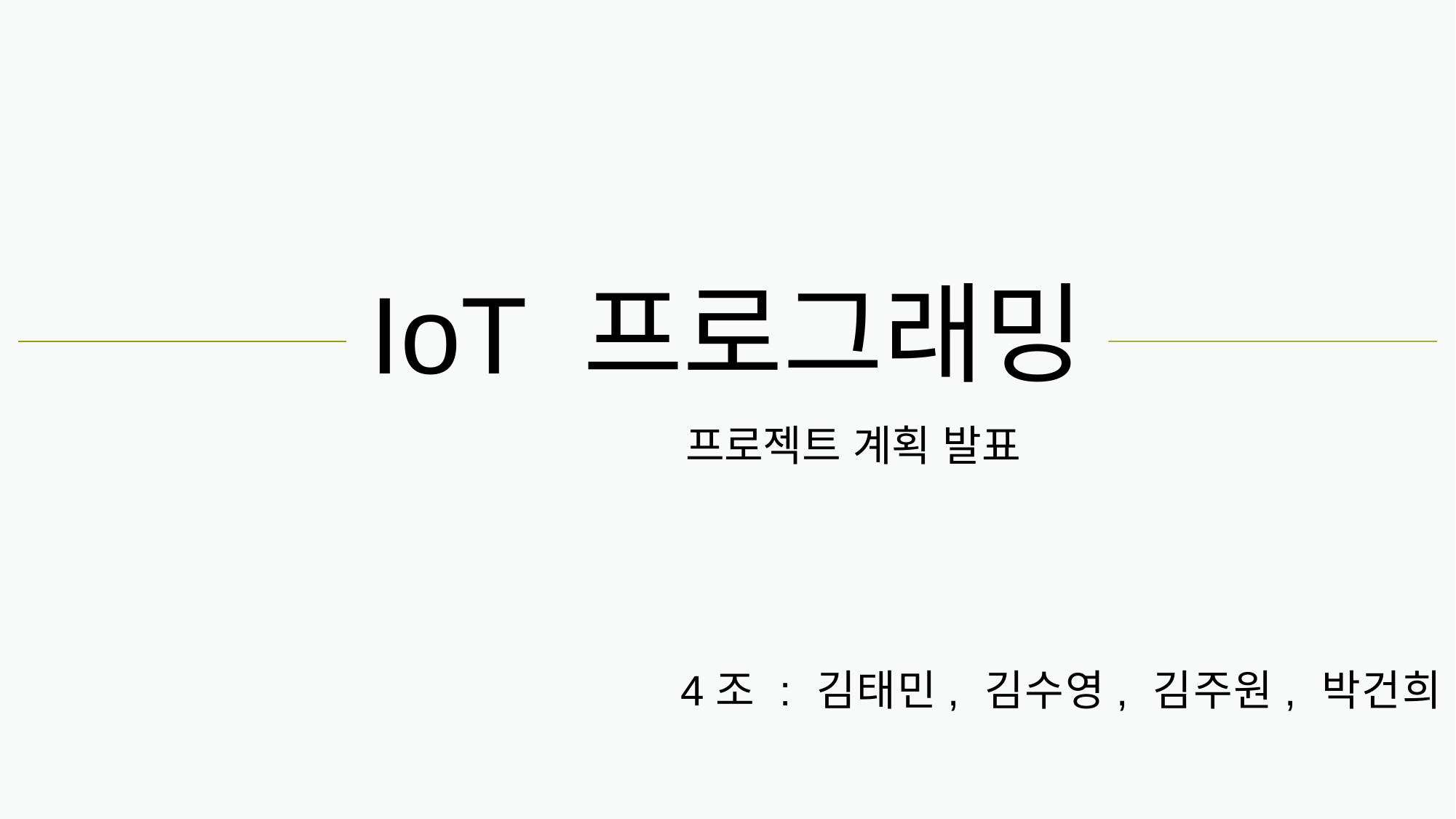

# IoT 프로그래밍
프로젝트 계획 발표
4조 : 김태민, 김수영, 김주원, 박건희